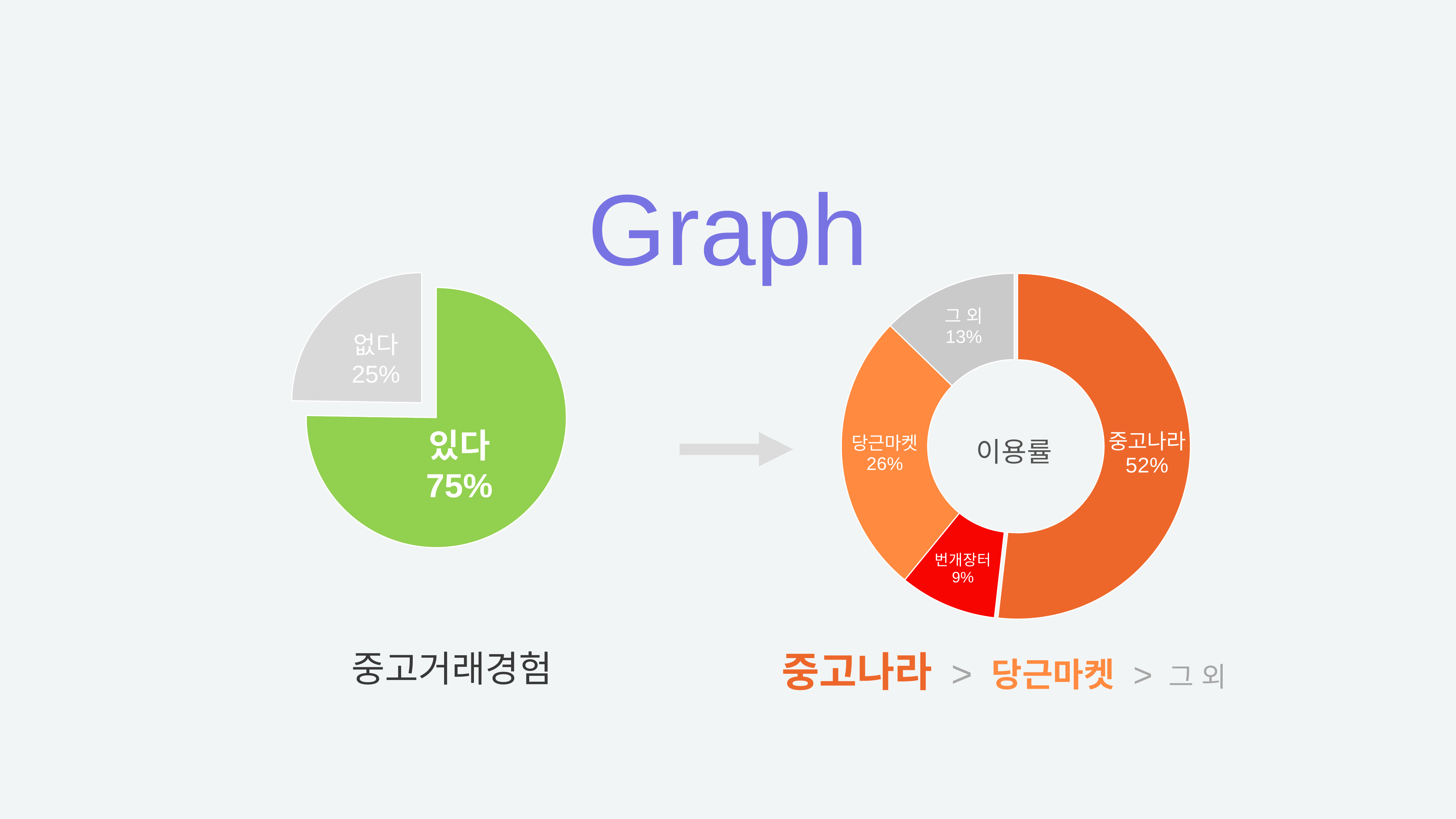

Graph

### Chart

| Category | 중고 거래 사이트 |
|---|---|
| 중고나라 | 57.0 |
| 번개장터 | 10.0 |
| 당근마켓 | 29.0 |
| 그 외 | 14.0 |

### Chart

| Category | 중고 거래 경험 |
|---|---|
| 있다 | 73.0 |
| 없다 | 24.0 |
이용률
# 중고거래경험
중고나라 > 당근마켓 > 그 외